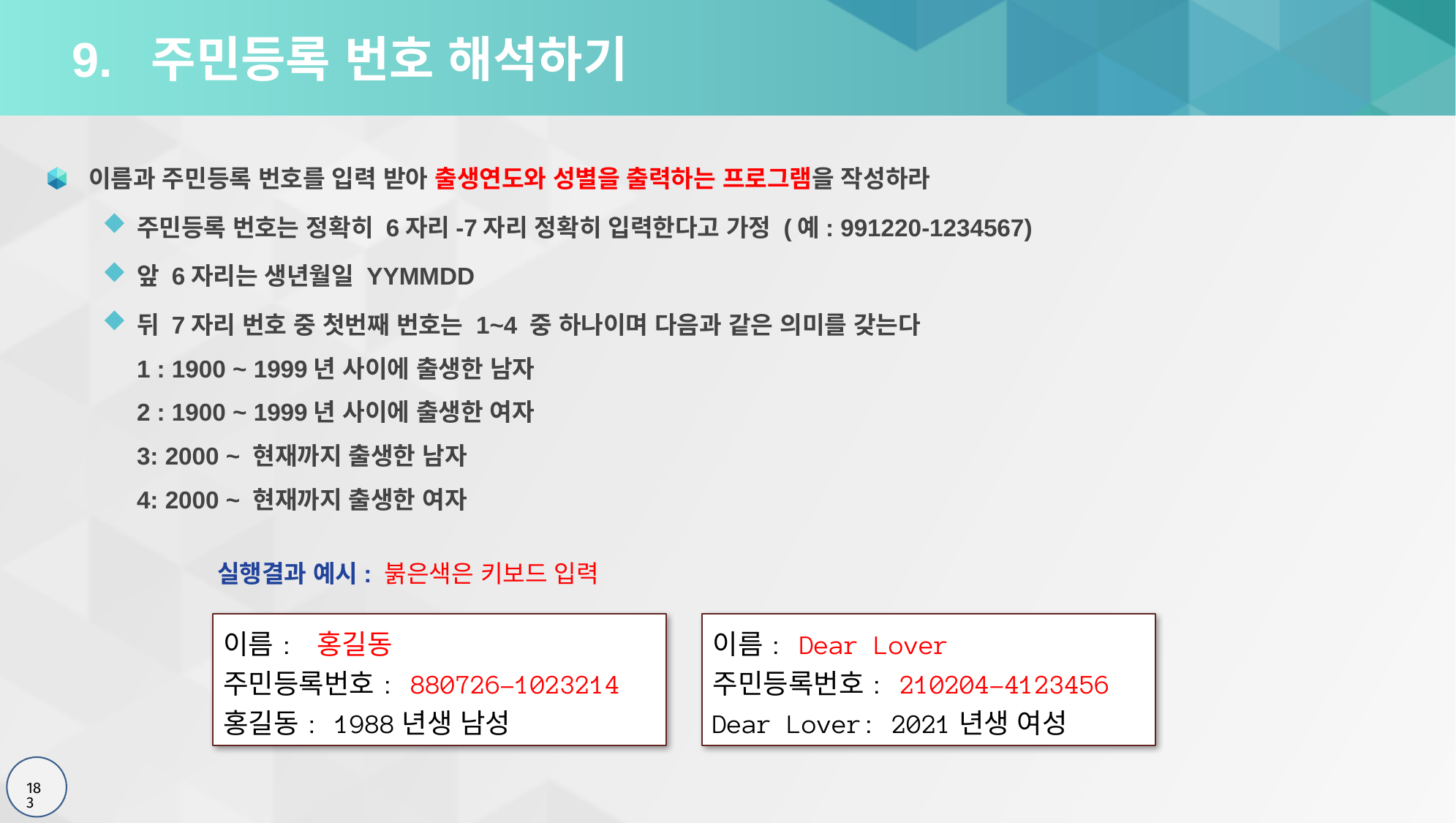

# 9.  주민등록 번호 해석하기
이름과 주민등록 번호를 입력 받아 출생연도와 성별을 출력하는 프로그램을 작성하라
주민등록 번호는 정확히 6자리-7자리 정확히 입력한다고 가정 (예: 991220-1234567)
앞 6자리는 생년월일 YYMMDD
뒤 7자리 번호 중 첫번째 번호는 1~4 중 하나이며 다음과 같은 의미를 갖는다
1 : 1900 ~ 1999년 사이에 출생한 남자
2 : 1900 ~ 1999년 사이에 출생한 여자
3: 2000 ~ 현재까지 출생한 남자
4: 2000 ~ 현재까지 출생한 여자
실행결과 예시: 붉은색은 키보드 입력
이름: 홍길동
주민등록번호: 880726-1023214
홍길동: 1988년생 남성
이름: Dear Lover
주민등록번호: 210204-4123456
Dear Lover: 2021년생 여성